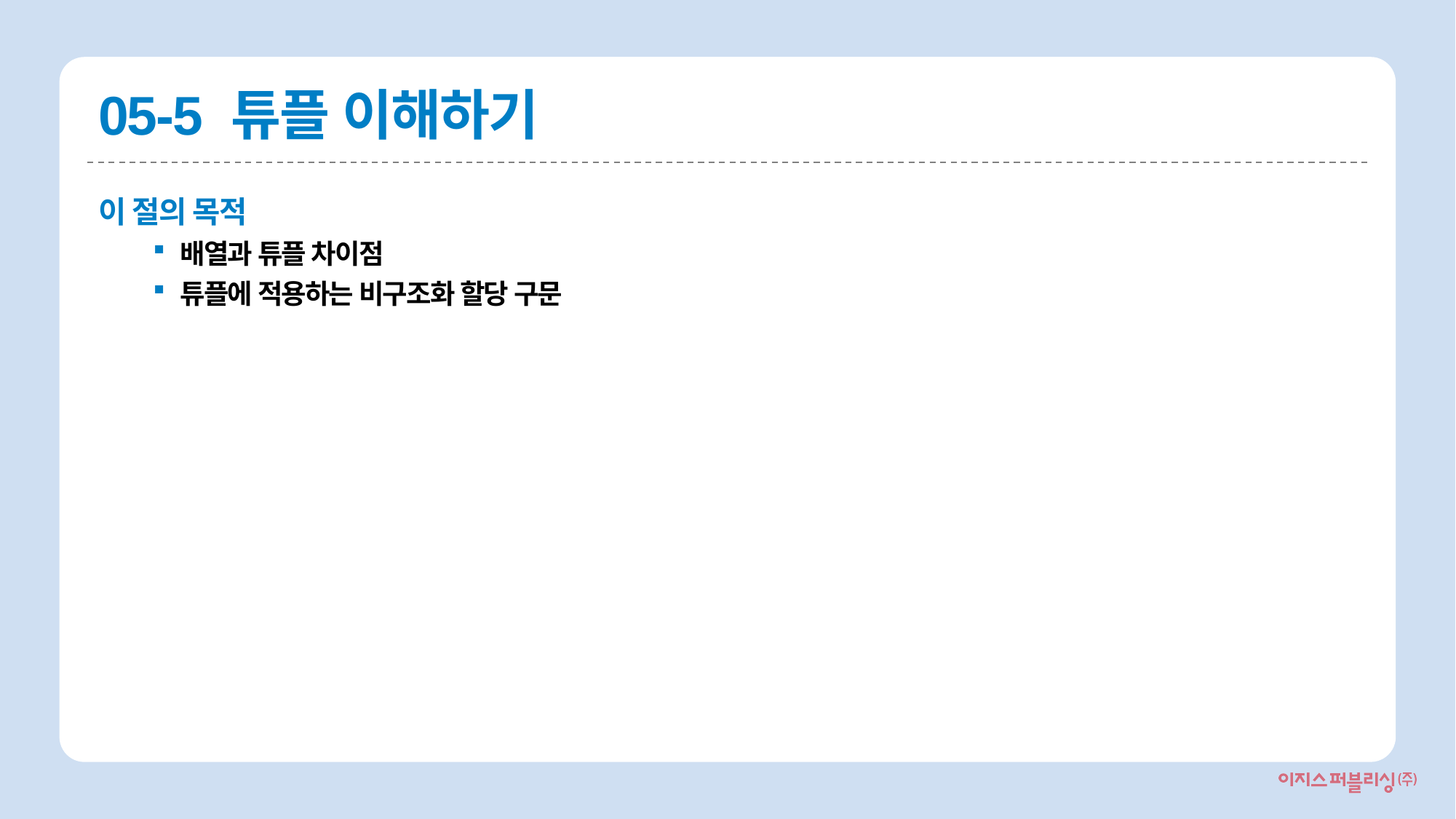

# 05-5 튜플 이해하기
이 절의 목적
배열과 튜플 차이점
튜플에 적용하는 비구조화 할당 구문